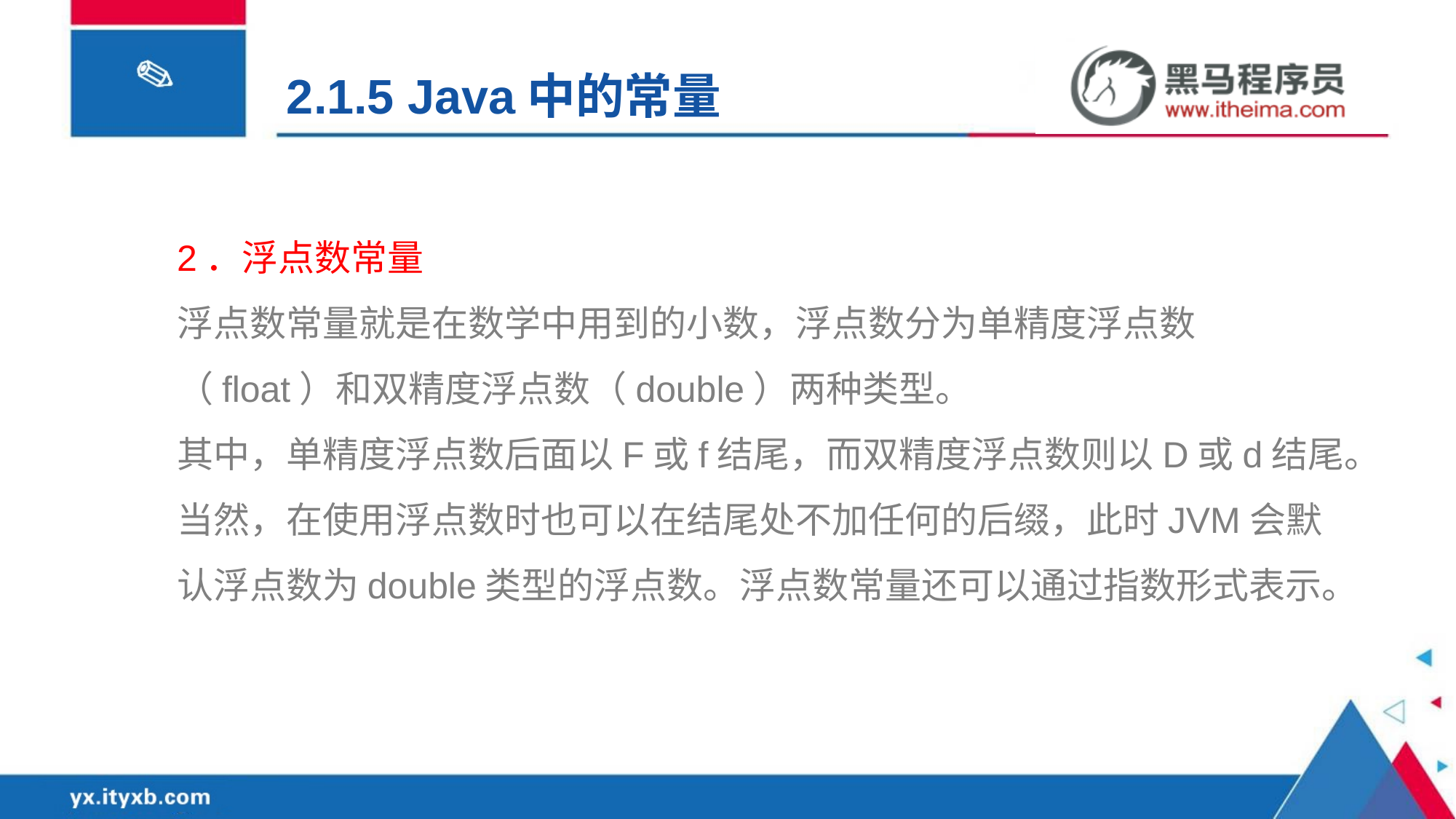

2.1.5 Java中的常量
2．浮点数常量
浮点数常量就是在数学中用到的小数，浮点数分为单精度浮点数（float）和双精度浮点数（double）两种类型。
其中，单精度浮点数后面以F或f结尾，而双精度浮点数则以D或d结尾。当然，在使用浮点数时也可以在结尾处不加任何的后缀，此时JVM会默认浮点数为double类型的浮点数。浮点数常量还可以通过指数形式表示。